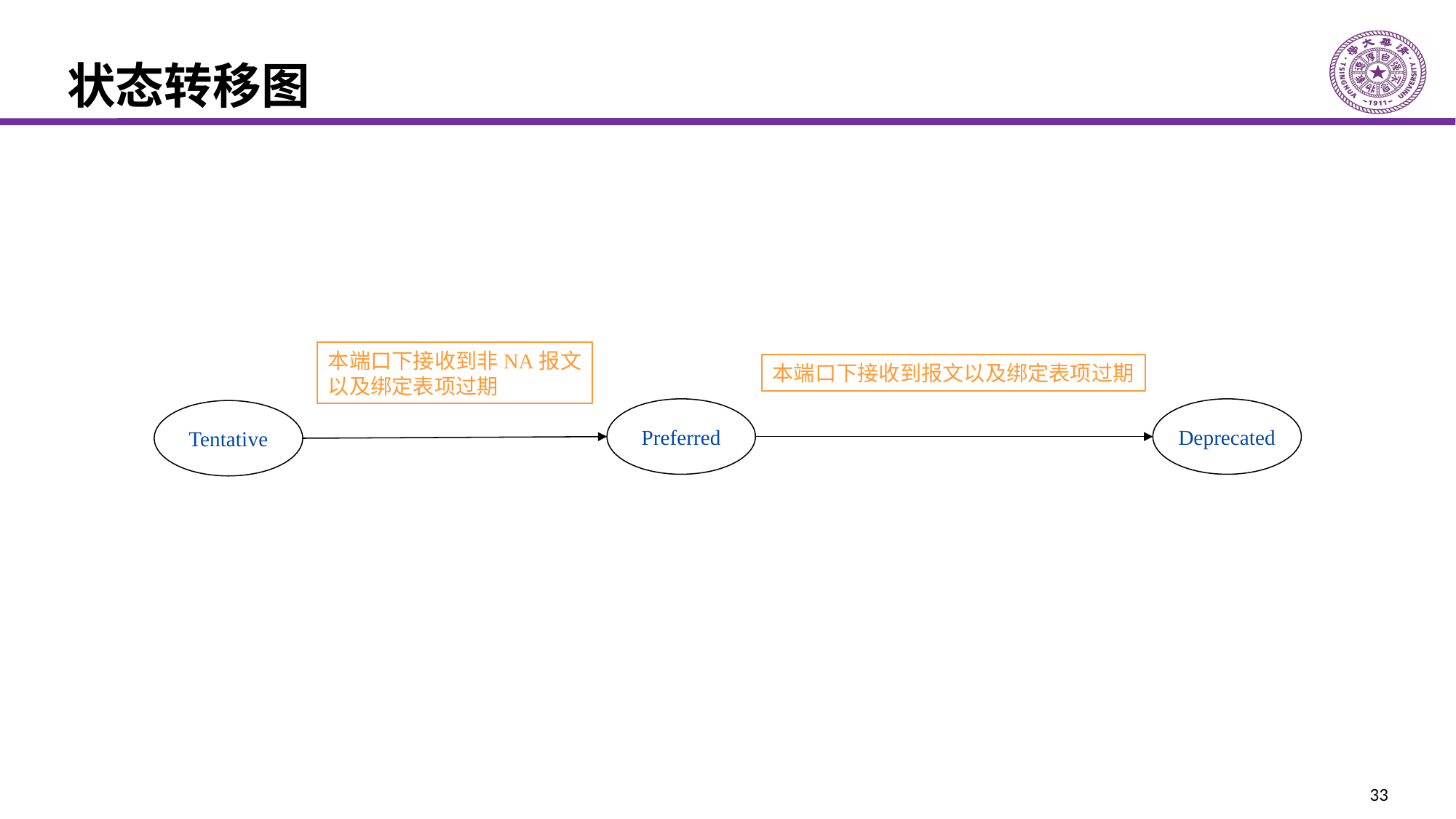

# 状态转移图
本端口下接收到非NA报文
以及绑定表项过期
本端口下接收到报文以及绑定表项过期
Preferred
Deprecated
Tentative